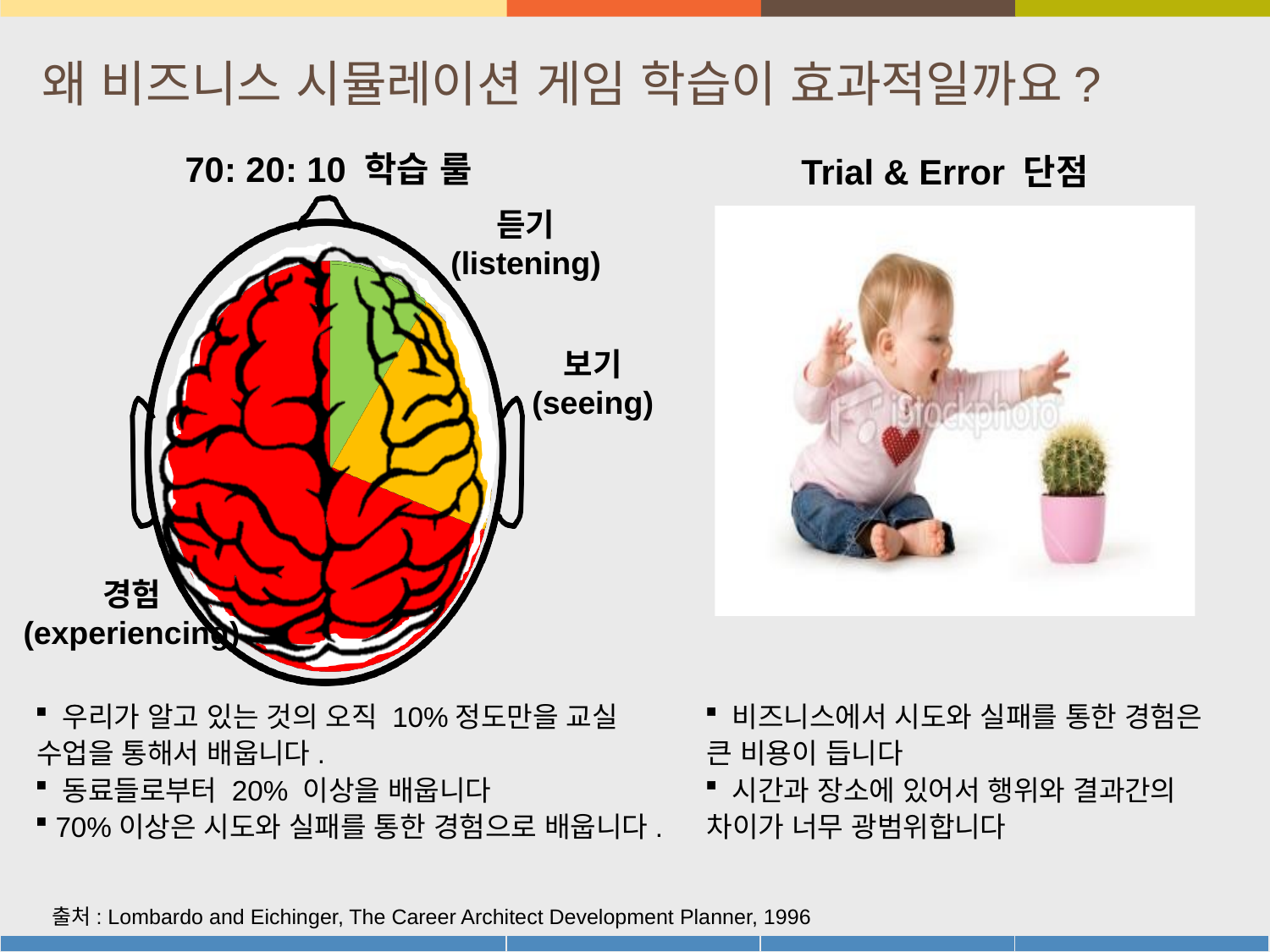

# 왜 비즈니스 시뮬레이션 게임 학습이 효과적일까요?
70: 20: 10 학습 룰
Trial & Error 단점

듣기
(listening)

보기 (seeing)
경험
(experiencing)
 우리가 알고 있는 것의 오직 10%정도만을 교실 수업을 통해서 배웁니다.
 동료들로부터 20% 이상을 배웁니다
 70%이상은 시도와 실패를 통한 경험으로 배웁니다.
 비즈니스에서 시도와 실패를 통한 경험은  큰 비용이 듭니다
 시간과 장소에 있어서 행위와 결과간의 차이가 너무 광범위합니다
출처: Lombardo and Eichinger, The Career Architect Development Planner, 1996